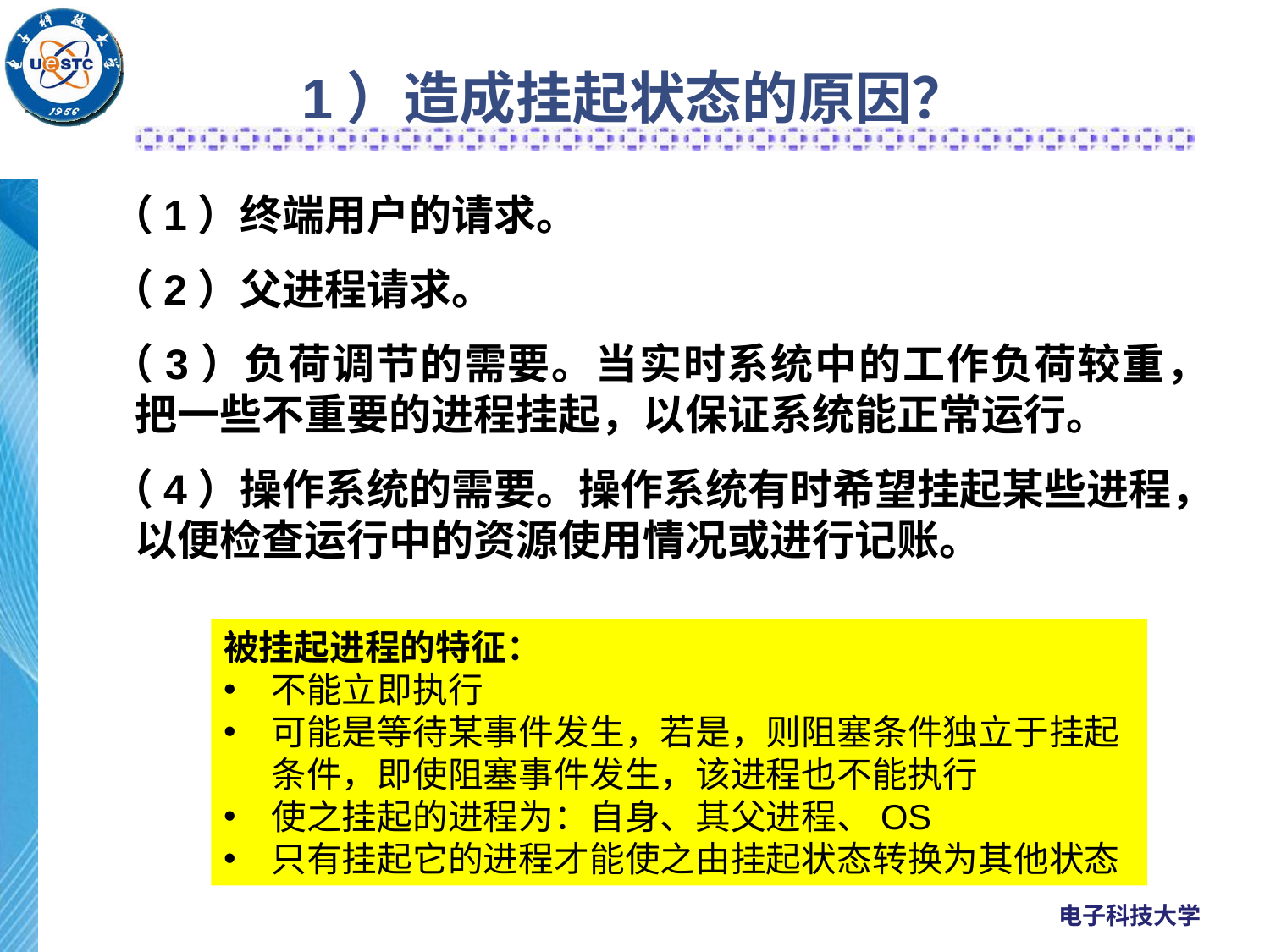

# 1）造成挂起状态的原因？
（1）终端用户的请求。
（2）父进程请求。
（3）负荷调节的需要。当实时系统中的工作负荷较重，把一些不重要的进程挂起，以保证系统能正常运行。
（4）操作系统的需要。操作系统有时希望挂起某些进程，以便检查运行中的资源使用情况或进行记账。

被挂起进程的特征：
不能立即执行
可能是等待某事件发生，若是，则阻塞条件独立于挂起条件，即使阻塞事件发生，该进程也不能执行
使之挂起的进程为：自身、其父进程、OS
只有挂起它的进程才能使之由挂起状态转换为其他状态